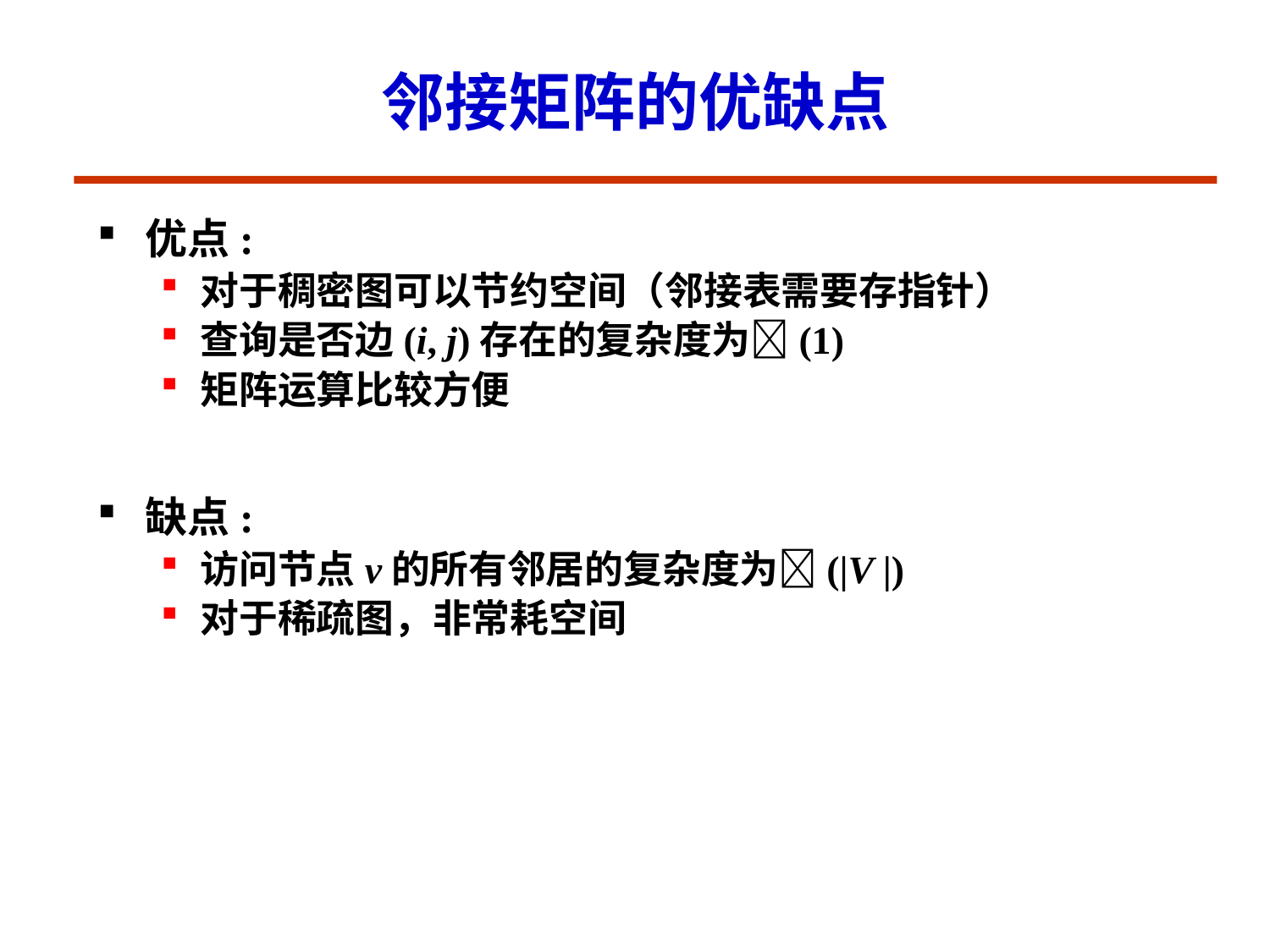

# 邻接矩阵的优缺点
优点:
对于稠密图可以节约空间（邻接表需要存指针）
查询是否边(i, j)存在的复杂度为Θ(1)
矩阵运算比较方便

缺点:
访问节点v的所有邻居的复杂度为Θ(|V |)
对于稀疏图，非常耗空间